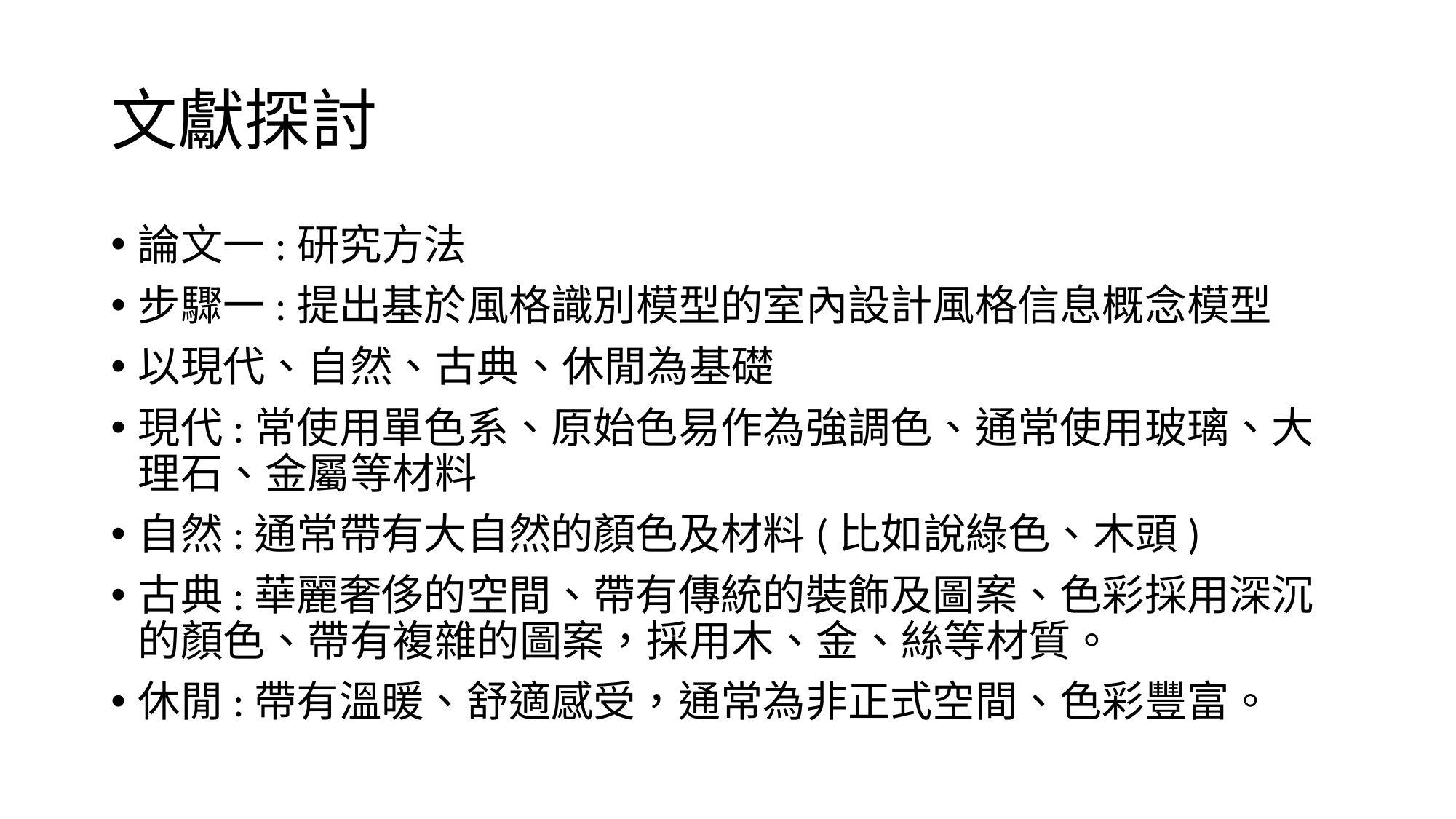

# 文獻探討
論文一:研究方法
步驟一:提出基於風格識別模型的室內設計風格信息概念模型
以現代、自然、古典、休閒為基礎
現代:常使用單色系、原始色易作為強調色、通常使用玻璃、大理石、金屬等材料
自然:通常帶有大自然的顏色及材料(比如說綠色、木頭)
古典:華麗奢侈的空間、帶有傳統的裝飾及圖案、色彩採用深沉的顏色、帶有複雜的圖案，採用木、金、絲等材質。
休閒:帶有溫暖、舒適感受，通常為非正式空間、色彩豐富。